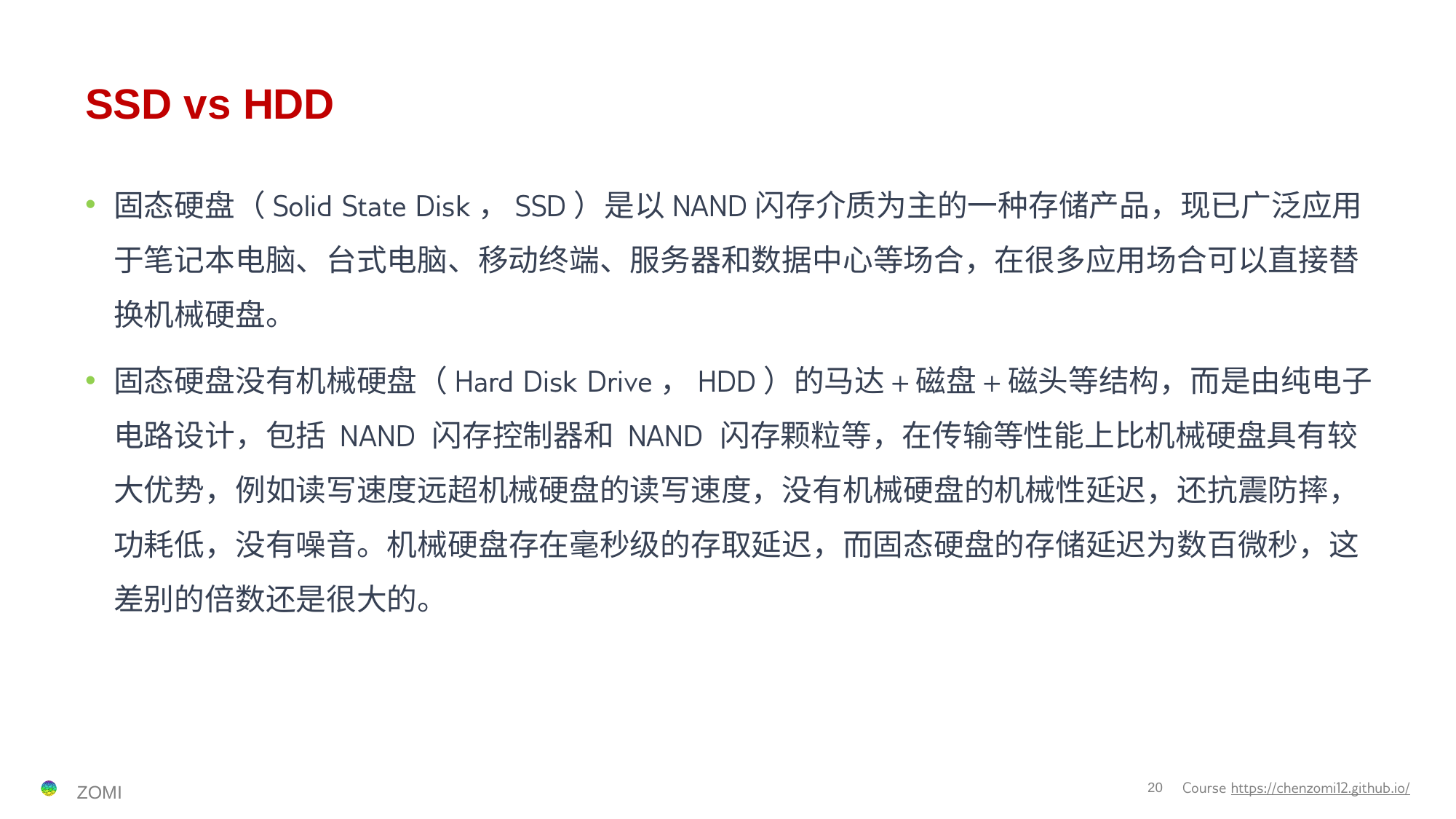

# SSD vs HDD
固态硬盘（Solid State Disk，SSD）是以NAND闪存介质为主的一种存储产品，现已广泛应用于笔记本电脑、台式电脑、移动终端、服务器和数据中心等场合，在很多应用场合可以直接替换机械硬盘。
固态硬盘没有机械硬盘（Hard Disk Drive，HDD）的马达+磁盘+磁头等结构，而是由纯电子电路设计，包括 NAND 闪存控制器和 NAND 闪存颗粒等，在传输等性能上比机械硬盘具有较大优势，例如读写速度远超机械硬盘的读写速度，没有机械硬盘的机械性延迟，还抗震防摔，功耗低，没有噪音。机械硬盘存在毫秒级的存取延迟，而固态硬盘的存储延迟为数百微秒，这差别的倍数还是很大的。